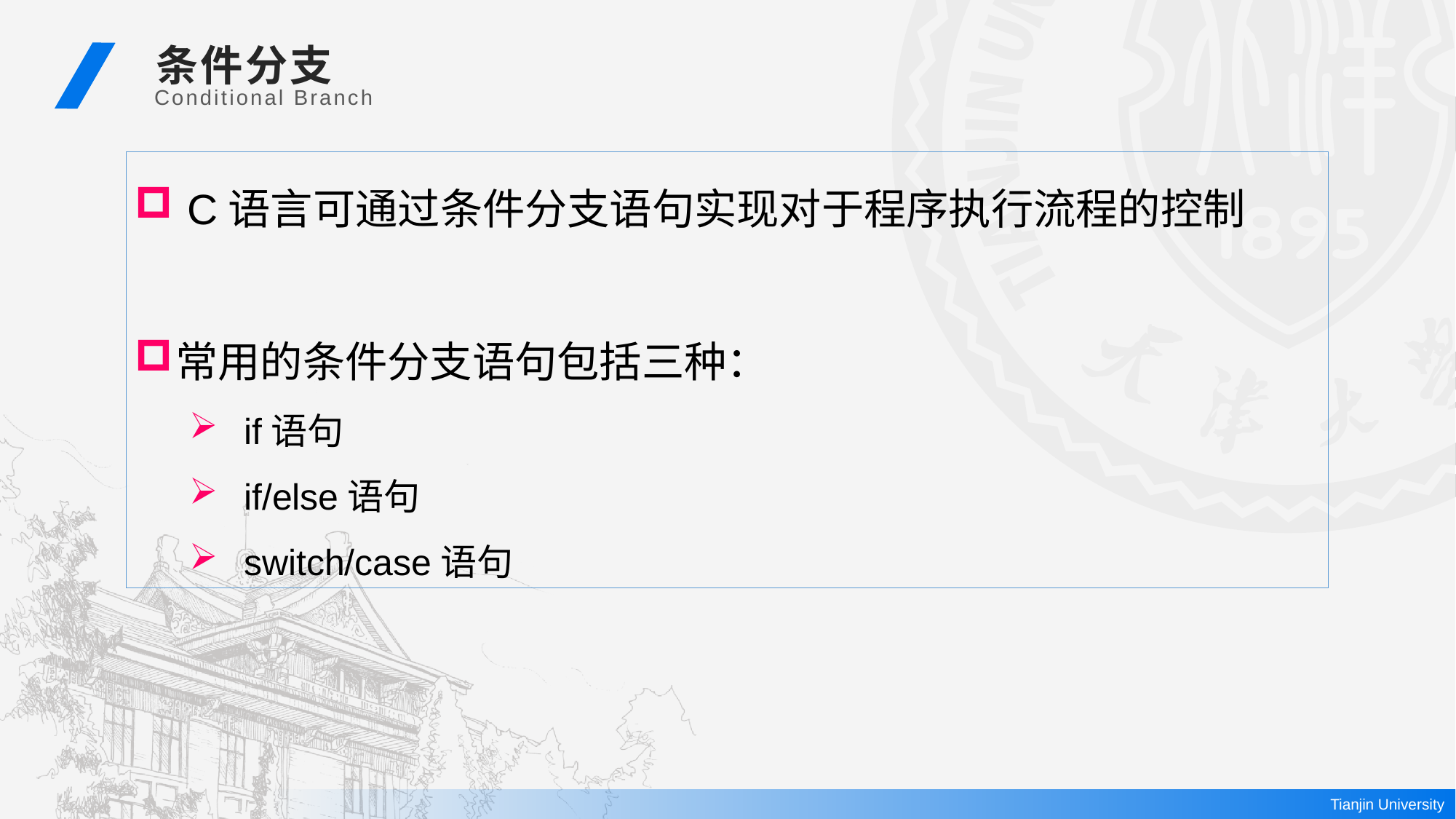

条件分支
   Conditional Branch
 C语言可通过条件分支语句实现对于程序执行流程的控制

常用的条件分支语句包括三种：
if语句
if/else语句
switch/case语句